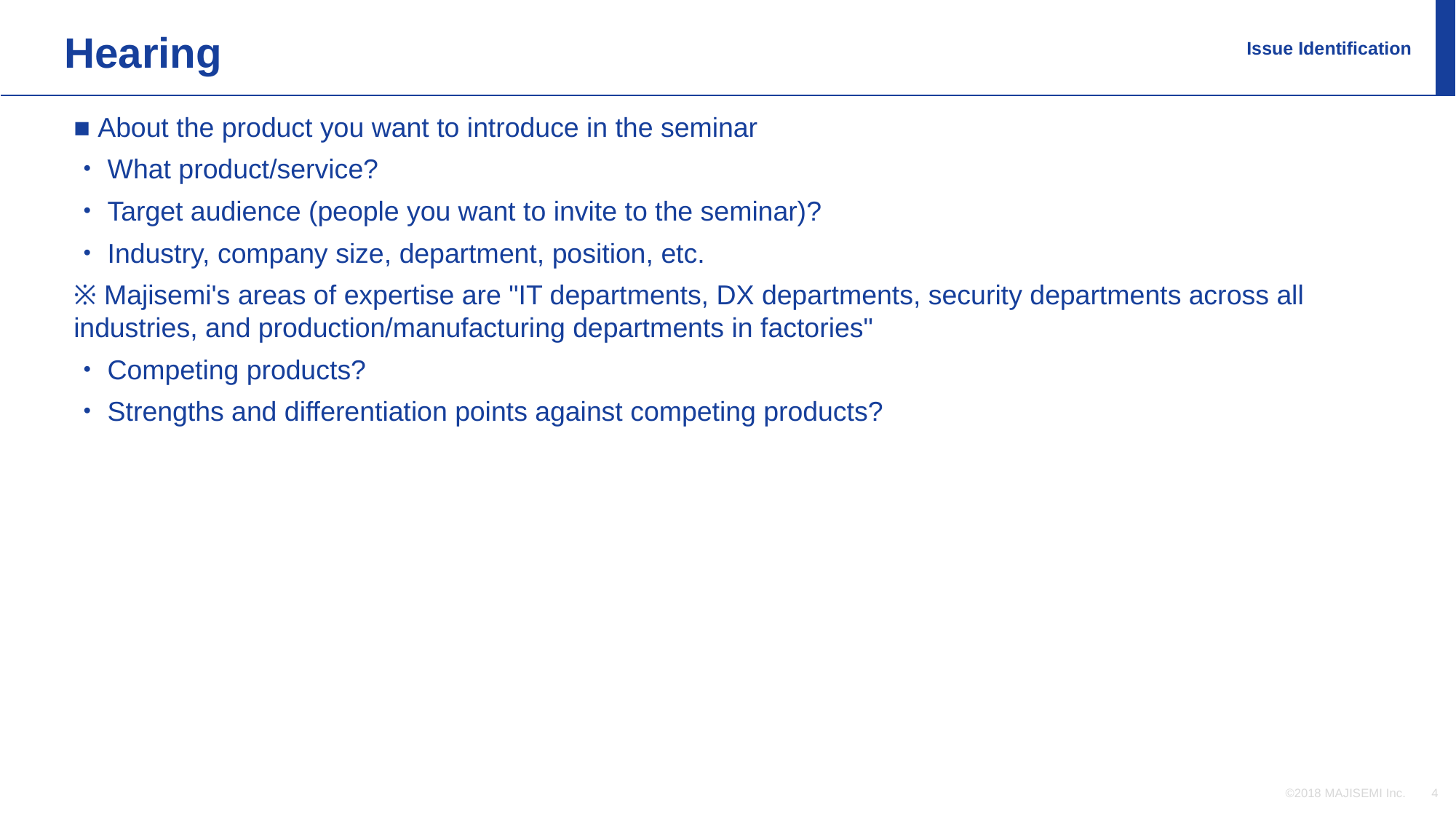

Hearing
Issue Identification
■ About the product you want to introduce in the seminar
・What product/service?
・Target audience (people you want to invite to the seminar)?
・Industry, company size, department, position, etc.
※ Majisemi's areas of expertise are "IT departments, DX departments, security departments across all industries, and production/manufacturing departments in factories"
・Competing products?
・Strengths and differentiation points against competing products?
©2018 MAJISEMI Inc.
4